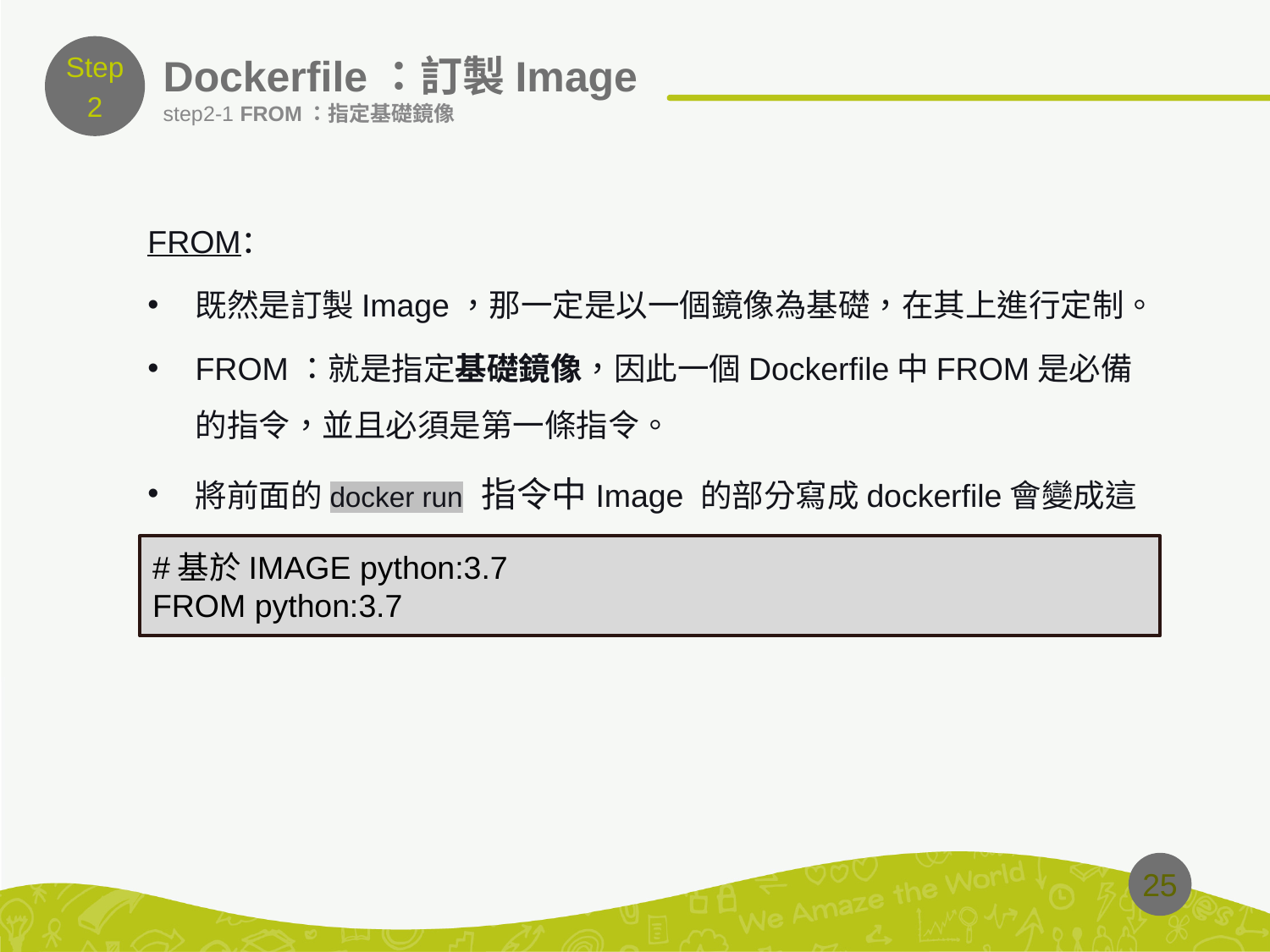

Step
2
# Dockerfile：訂製Image
step2-1 FROM：指定基礎鏡像
FROM：
既然是訂製Image，那一定是以一個鏡像為基礎，在其上進行定制。
FROM：就是指定基礎鏡像，因此一個Dockerfile中FROM是必備的指令，並且必須是第一條指令。
將前面的docker run 指令中Image 的部分寫成dockerfile會變成這樣：

#基於IMAGE python:3.7
FROM python:3.7
25